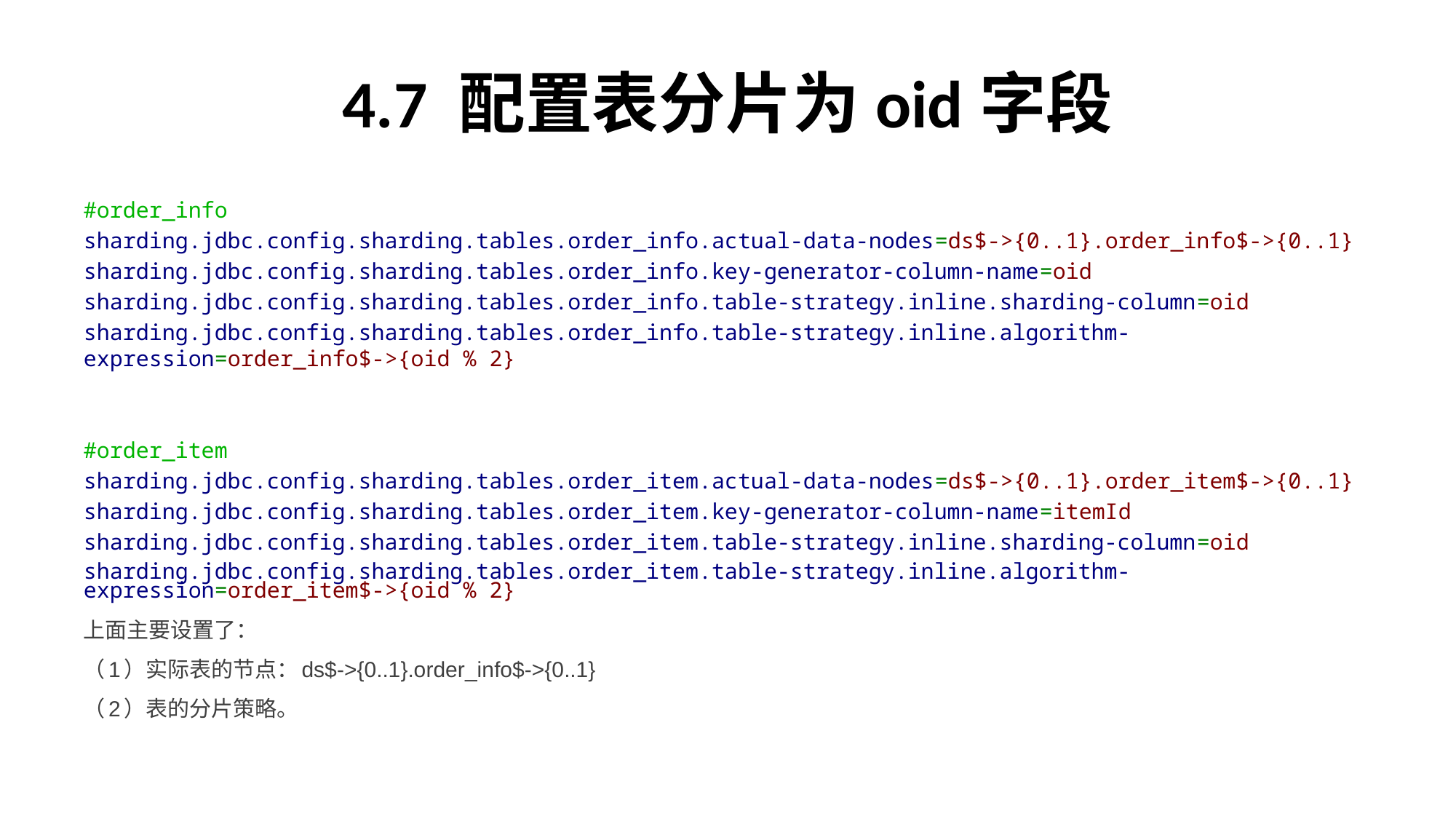

# 4.7 配置表分片为oid字段
#order_info
sharding.jdbc.config.sharding.tables.order_info.actual-data-nodes=ds$->{0..1}.order_info$->{0..1}
sharding.jdbc.config.sharding.tables.order_info.key-generator-column-name=oid
sharding.jdbc.config.sharding.tables.order_info.table-strategy.inline.sharding-column=oid
sharding.jdbc.config.sharding.tables.order_info.table-strategy.inline.algorithm-expression=order_info$->{oid % 2}

#order_item
sharding.jdbc.config.sharding.tables.order_item.actual-data-nodes=ds$->{0..1}.order_item$->{0..1}
sharding.jdbc.config.sharding.tables.order_item.key-generator-column-name=itemId
sharding.jdbc.config.sharding.tables.order_item.table-strategy.inline.sharding-column=oid
sharding.jdbc.config.sharding.tables.order_item.table-strategy.inline.algorithm-expression=order_item$->{oid % 2}
上面主要设置了：
（1）实际表的节点：ds$->{0..1}.order_info$->{0..1}
（2）表的分片策略。